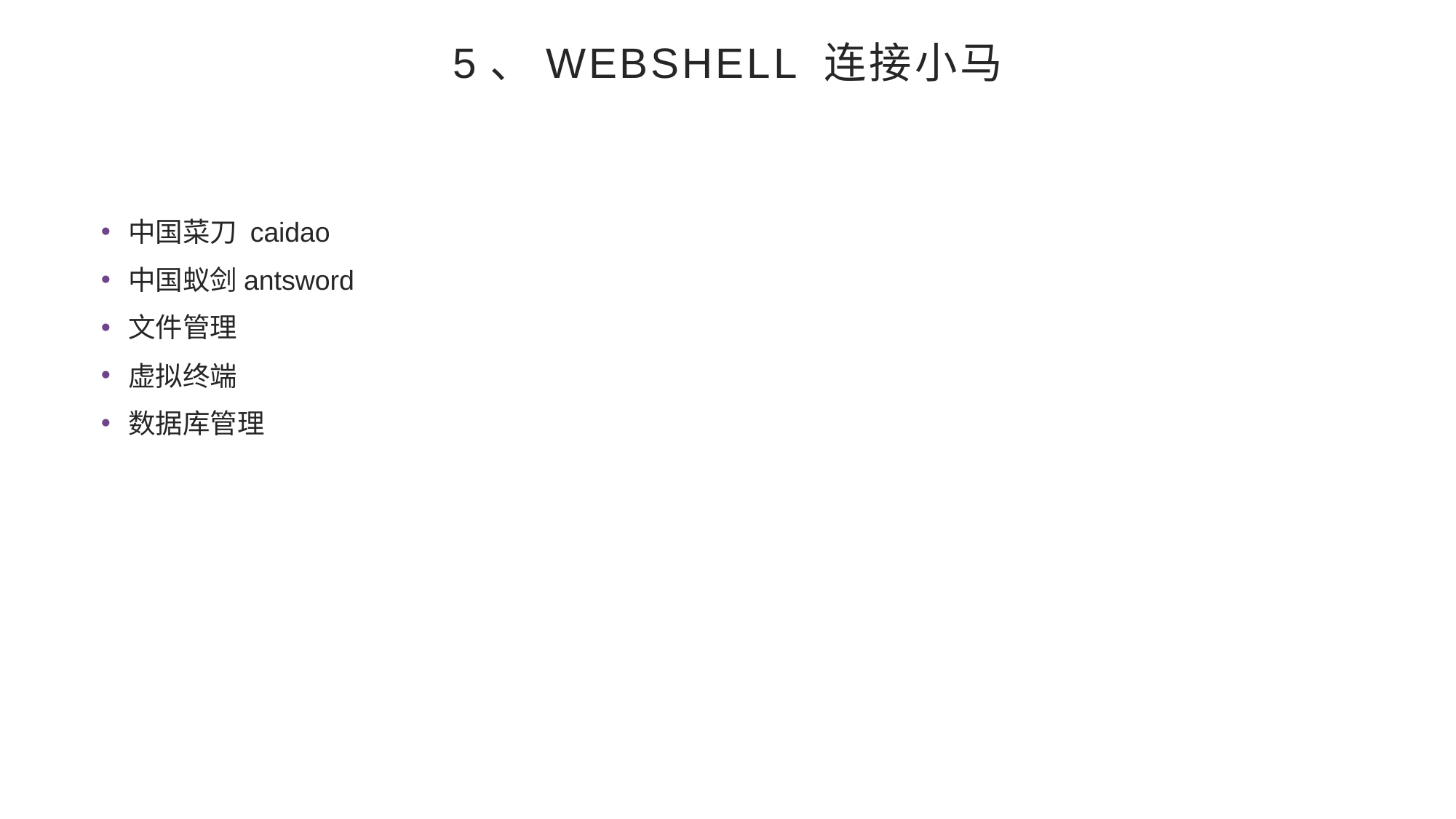

# 5、WEBshell 连接小马
中国菜刀 caidao
中国蚁剑antsword
文件管理
虚拟终端
数据库管理